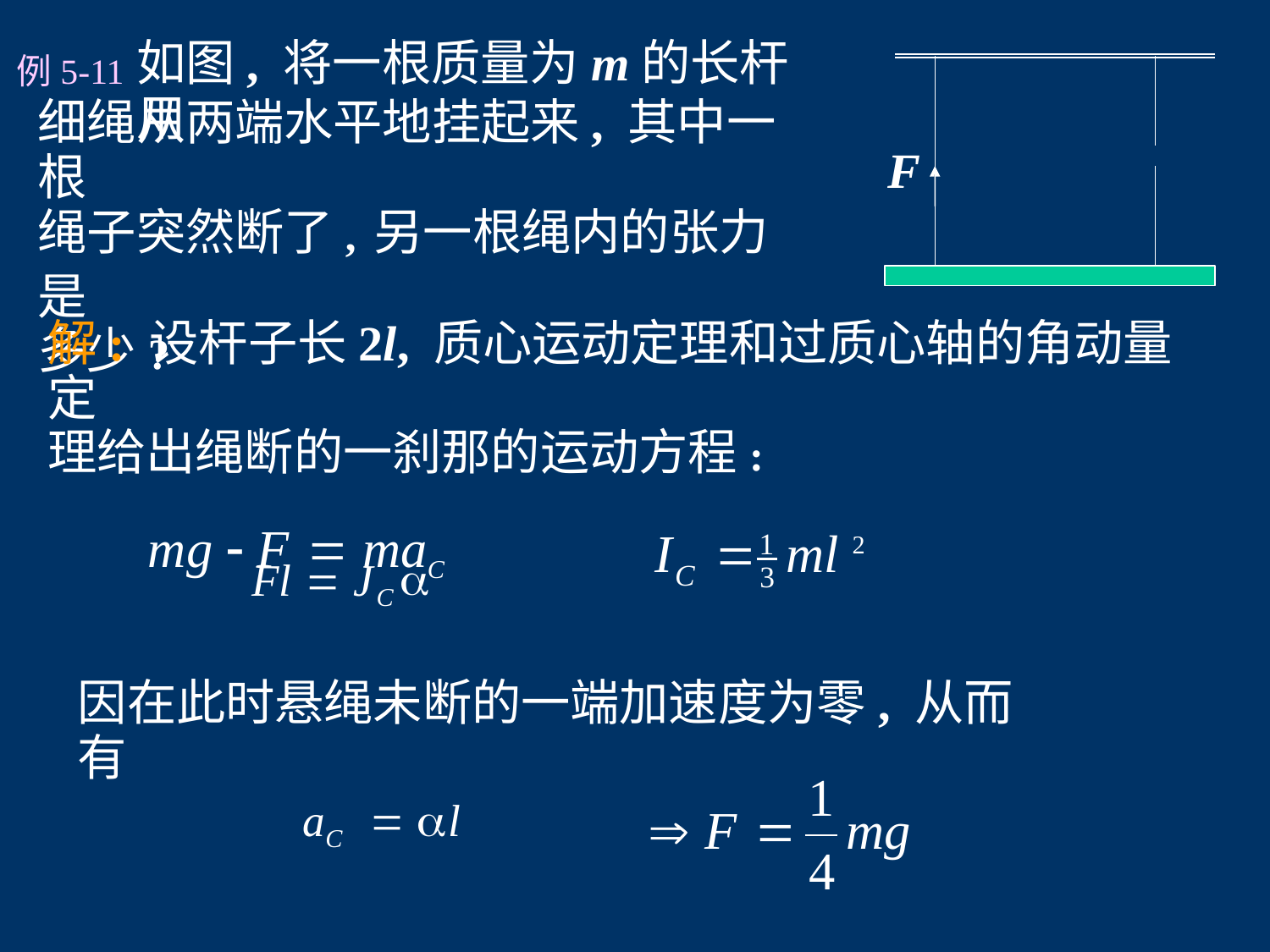

例5-11
如图, 将一根质量为m的长杆用

F

细绳从两端水平地挂起来, 其中一根
绳子突然断了,另一根绳内的张力是
多少?

解: 设杆子长2l, 质心运动定理和过质心轴的角动量定
理给出绳断的一刹那的运动方程:
mg − F = maC
ml 2
=
1
I

Fl = JC α
C

3
因在此时悬绳未断的一端加速度为零, 从而有
1
aC 	= αl
⇒ F =
mg

4